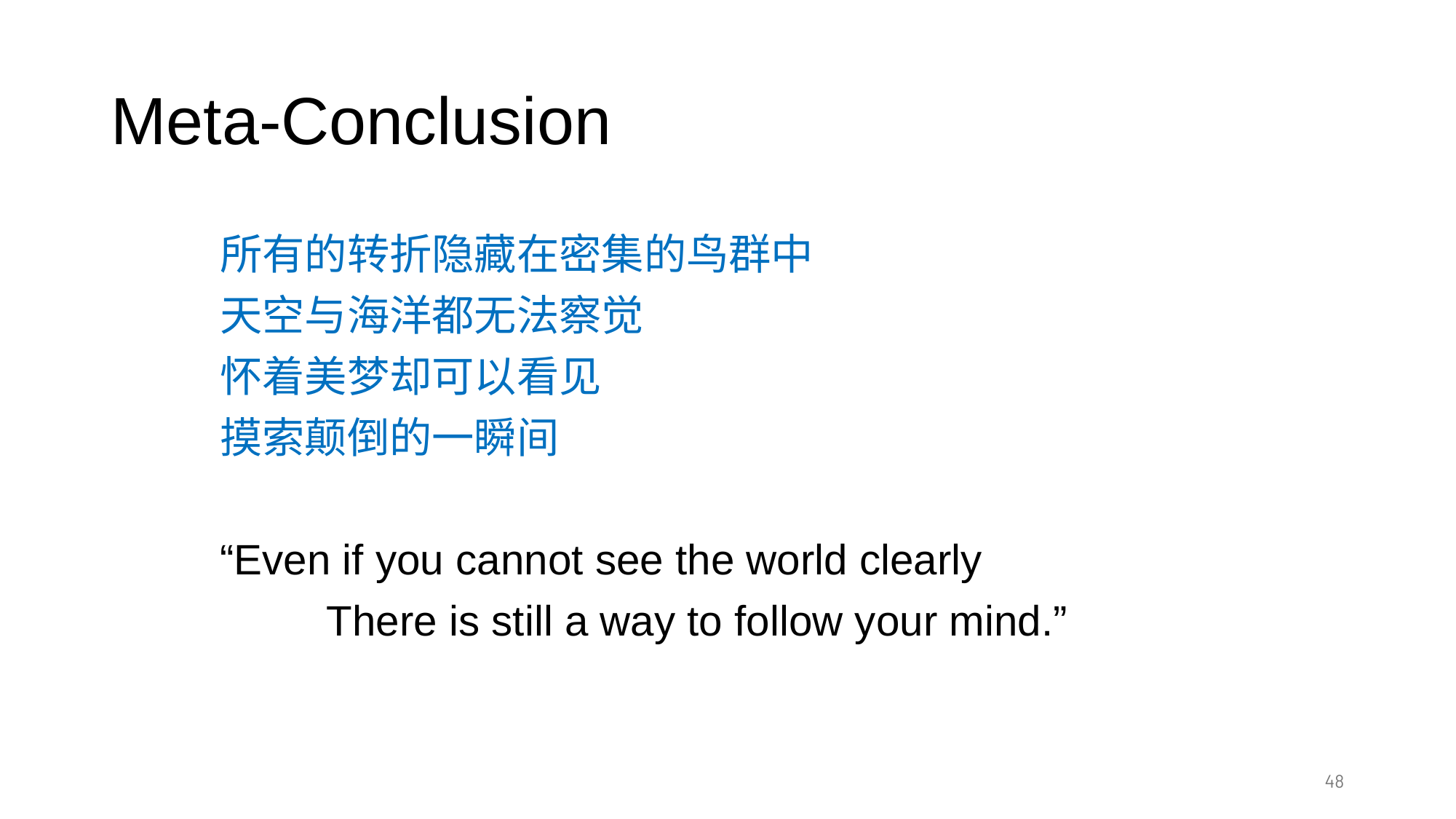

# Meta-Conclusion
	所有的转折隐藏在密集的鸟群中
  	天空与海洋都无法察觉
  	怀着美梦却可以看见
	摸索颠倒的一瞬间

	“Even if you cannot see the world clearly
	         There is still a way to follow your mind.”
48